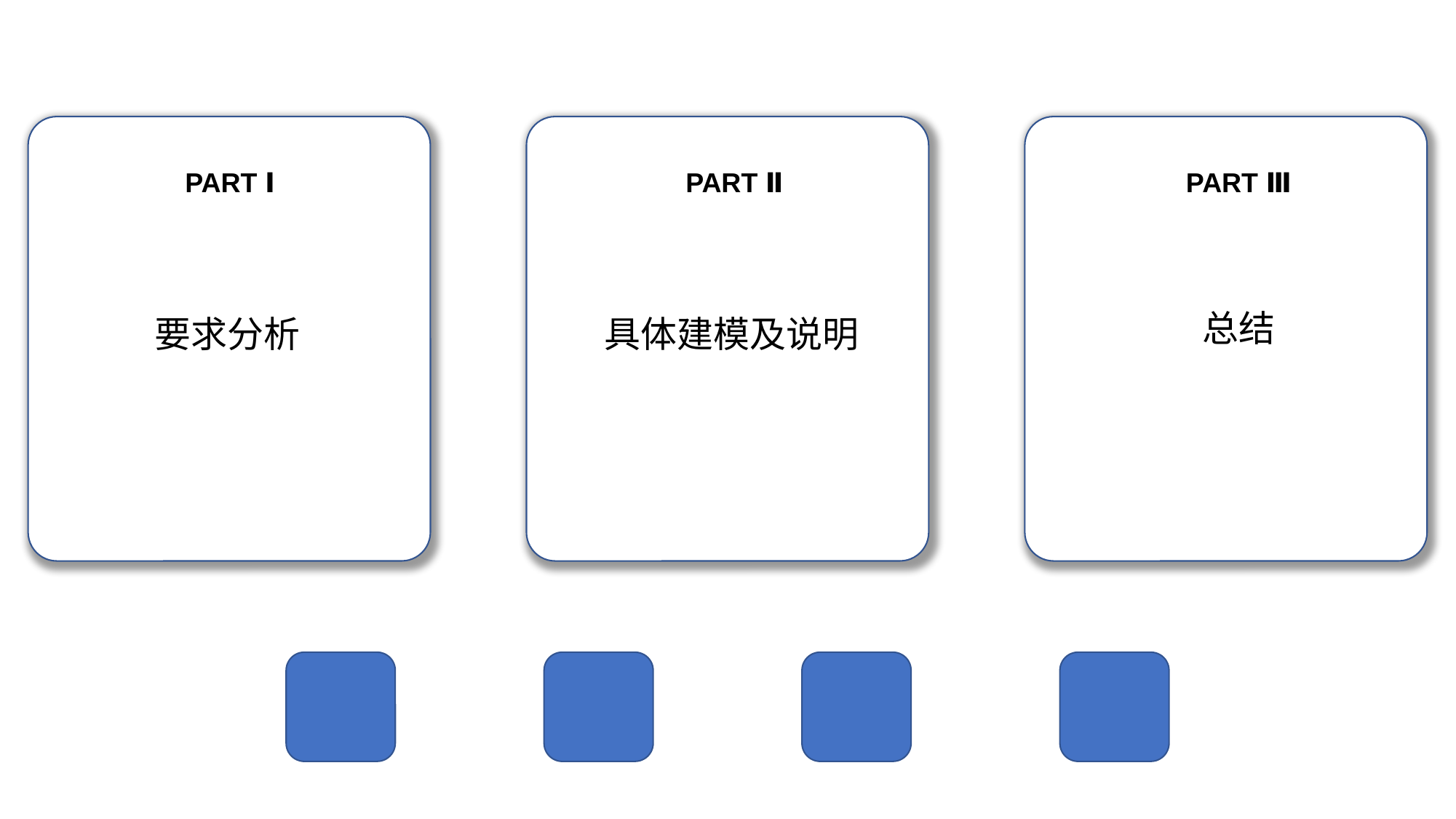

PART Ⅰ
PART Ⅱ
PART Ⅲ
总结
要求分析
具体建模及说明